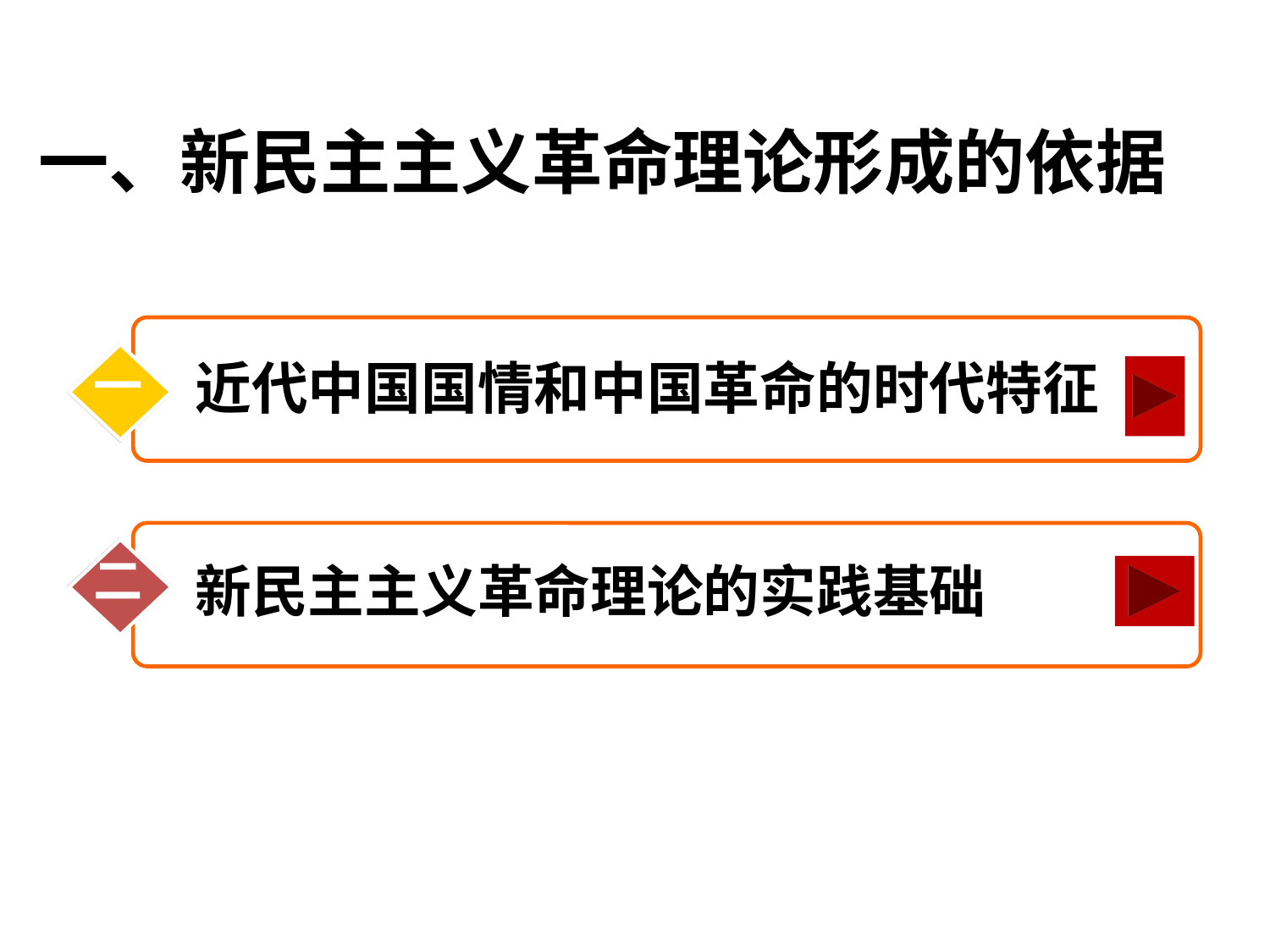

一、新民主主义革命理论形成的依据

近代中国国情和中国革命的时代特征
一

二
新民主主义革命理论的实践基础